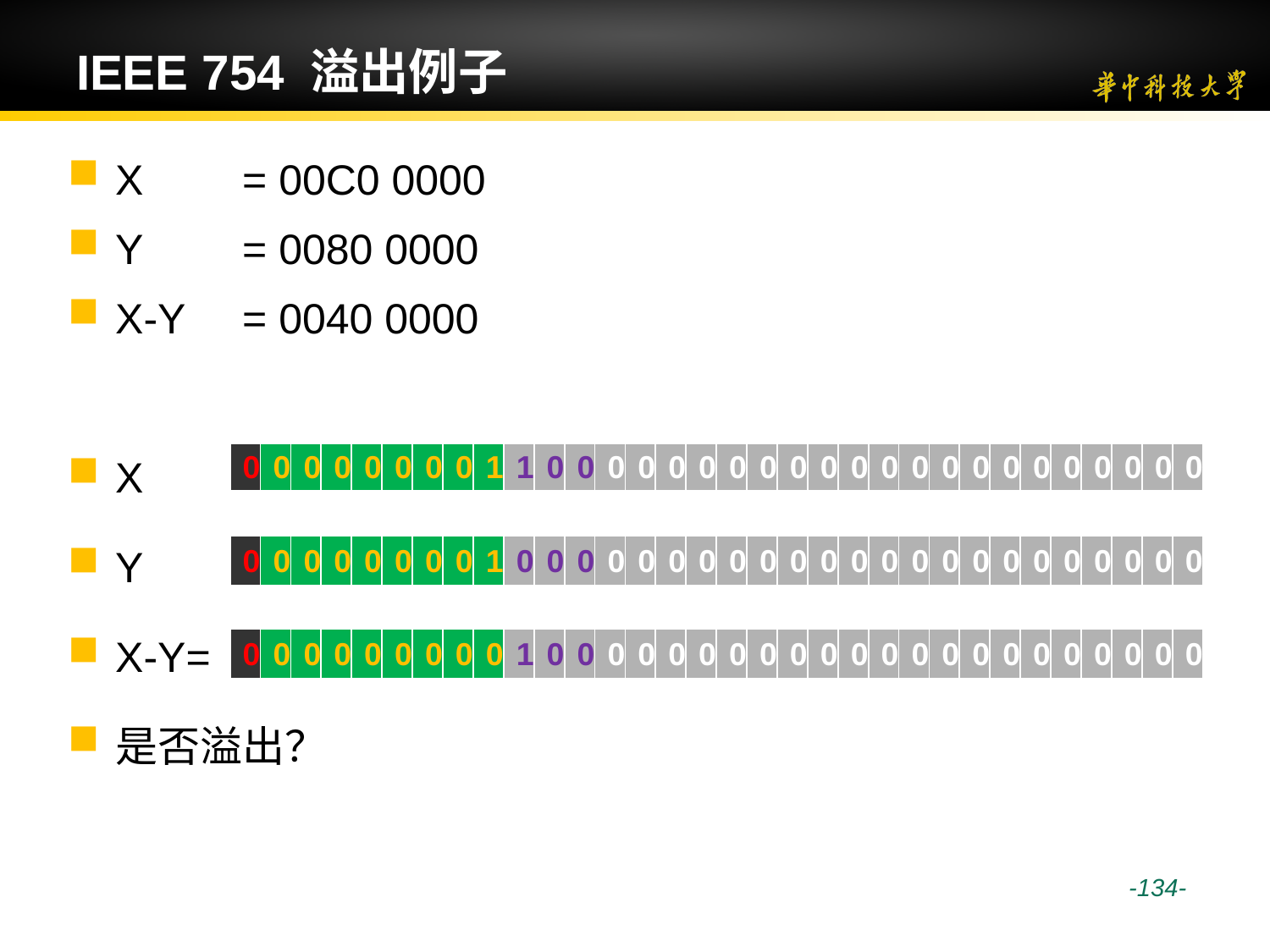

# IEEE 754 溢出例子
X    	= 00C0 0000
Y    	= 0080 0000
X-Y	= 0040 0000

X
Y
X-Y=
是否溢出？

| 0 | 0 | 0 | 0 | 0 | 0 | 0 | 0 | 1 | 1 | 0 | 0 | 0 | 0 | 0 | 0 | 0 | 0 | 0 | 0 | 0 | 0 | 0 | 0 | 0 | 0 | 0 | 0 | 0 | 0 | 0 | 0 |
| --- | --- | --- | --- | --- | --- | --- | --- | --- | --- | --- | --- | --- | --- | --- | --- | --- | --- | --- | --- | --- | --- | --- | --- | --- | --- | --- | --- | --- | --- | --- | --- |
| 0 | 0 | 0 | 0 | 0 | 0 | 0 | 0 | 1 | 0 | 0 | 0 | 0 | 0 | 0 | 0 | 0 | 0 | 0 | 0 | 0 | 0 | 0 | 0 | 0 | 0 | 0 | 0 | 0 | 0 | 0 | 0 |
| --- | --- | --- | --- | --- | --- | --- | --- | --- | --- | --- | --- | --- | --- | --- | --- | --- | --- | --- | --- | --- | --- | --- | --- | --- | --- | --- | --- | --- | --- | --- | --- |
| 0 | 0 | 0 | 0 | 0 | 0 | 0 | 0 | 0 | 1 | 0 | 0 | 0 | 0 | 0 | 0 | 0 | 0 | 0 | 0 | 0 | 0 | 0 | 0 | 0 | 0 | 0 | 0 | 0 | 0 | 0 | 0 |
| --- | --- | --- | --- | --- | --- | --- | --- | --- | --- | --- | --- | --- | --- | --- | --- | --- | --- | --- | --- | --- | --- | --- | --- | --- | --- | --- | --- | --- | --- | --- | --- |
 -134-